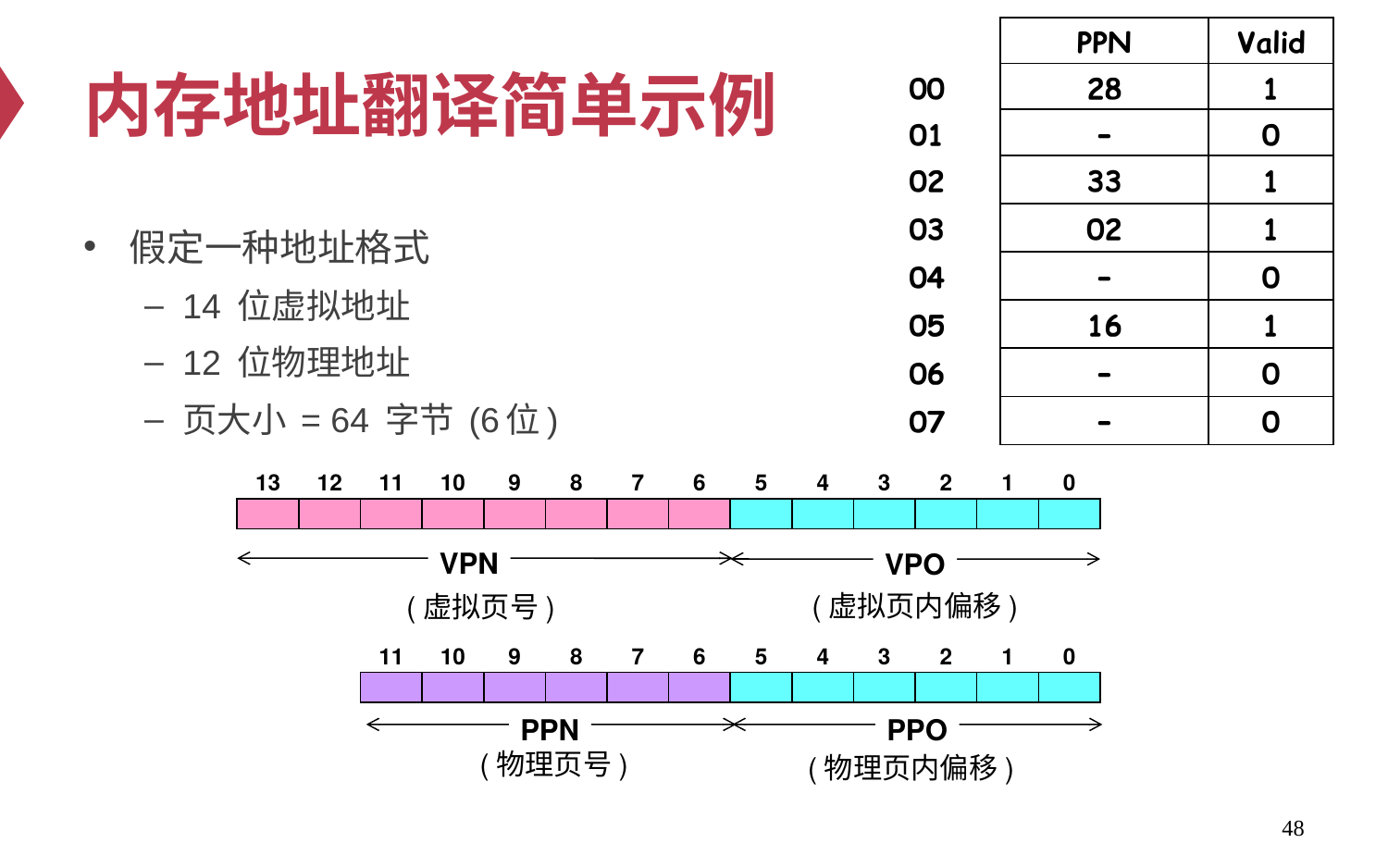

|  | PPN | Valid |
| --- | --- | --- |
| 00 | 28 | 1 |
| 01 | – | 0 |
| 02 | 33 | 1 |
| 03 | 02 | 1 |
| 04 | – | 0 |
| 05 | 16 | 1 |
| 06 | – | 0 |
| 07 | – | 0 |
# 内存地址翻译简单示例
假定一种地址格式
14 位虚拟地址
12 位物理地址
页大小 = 64 字节 (6位)
13

12

11

10

9

8

7

6

5

4

3

2

1

0

VPN

VPO

       (虚拟页内偏移)
          (虚拟页号)
11

10

9

8

7

6

5

4

3

2

1

0

PPN

PPO

           (物理页号)
(物理页内偏移)
48